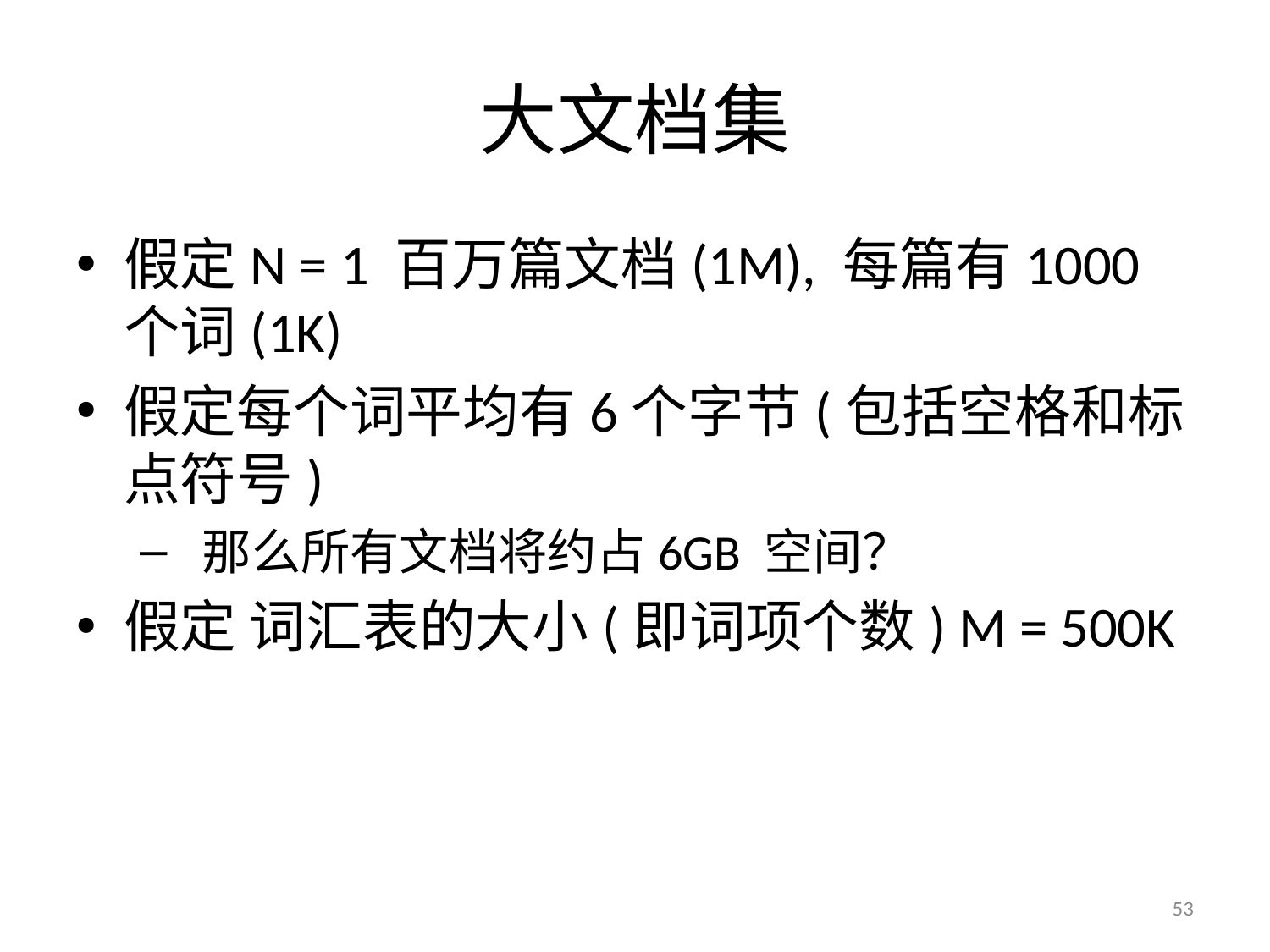

# 大文档集
假定N = 1 百万篇文档(1M), 每篇有1000个词(1K)
假定每个词平均有6个字节(包括空格和标点符号)
 那么所有文档将约占6GB 空间？
假定 词汇表的大小(即词项个数) M = 500K
53